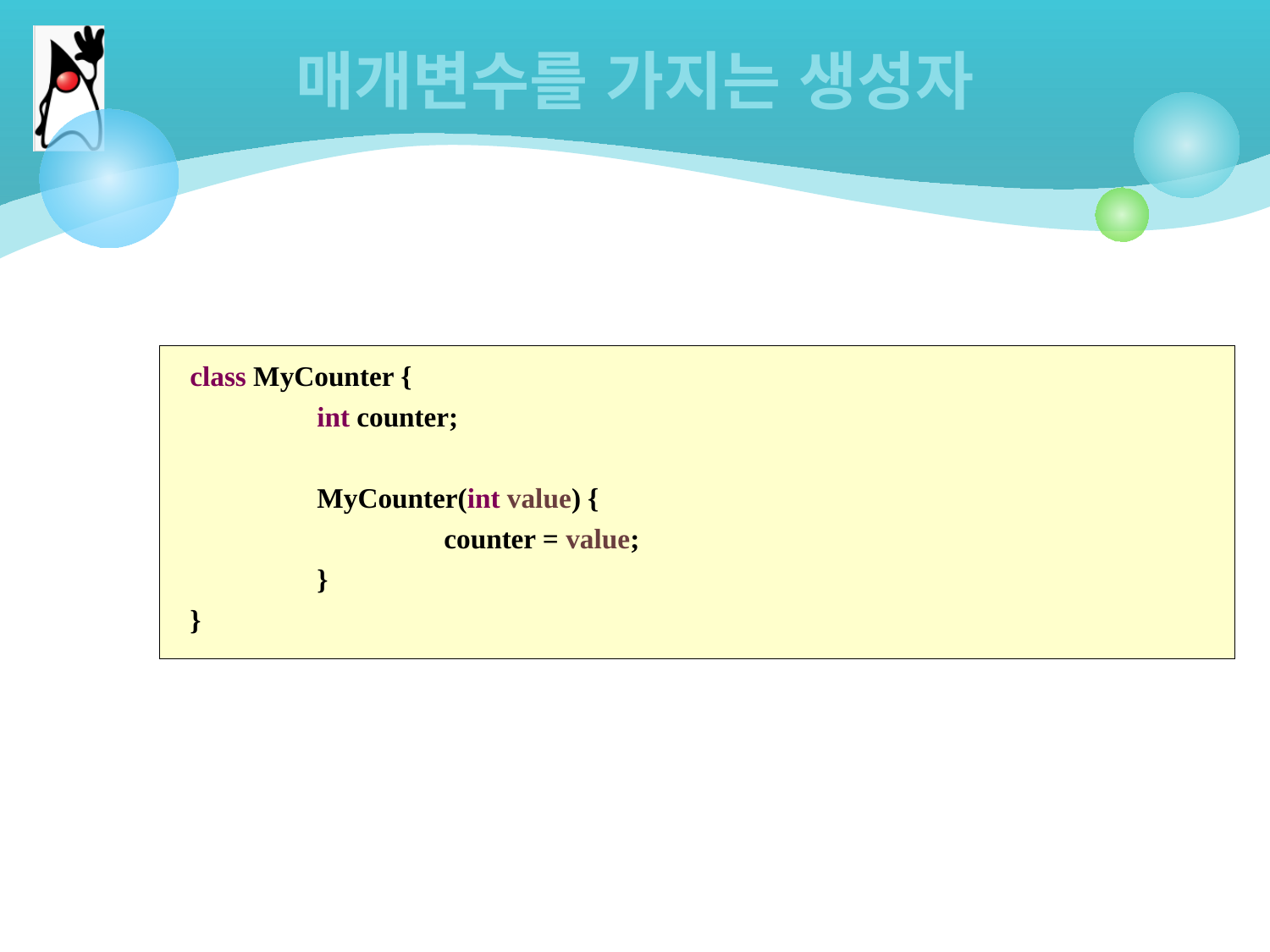

# 매개변수를 가지는 생성자
class MyCounter {
	int counter;

	MyCounter(int value) {
		counter = value;
	}
}